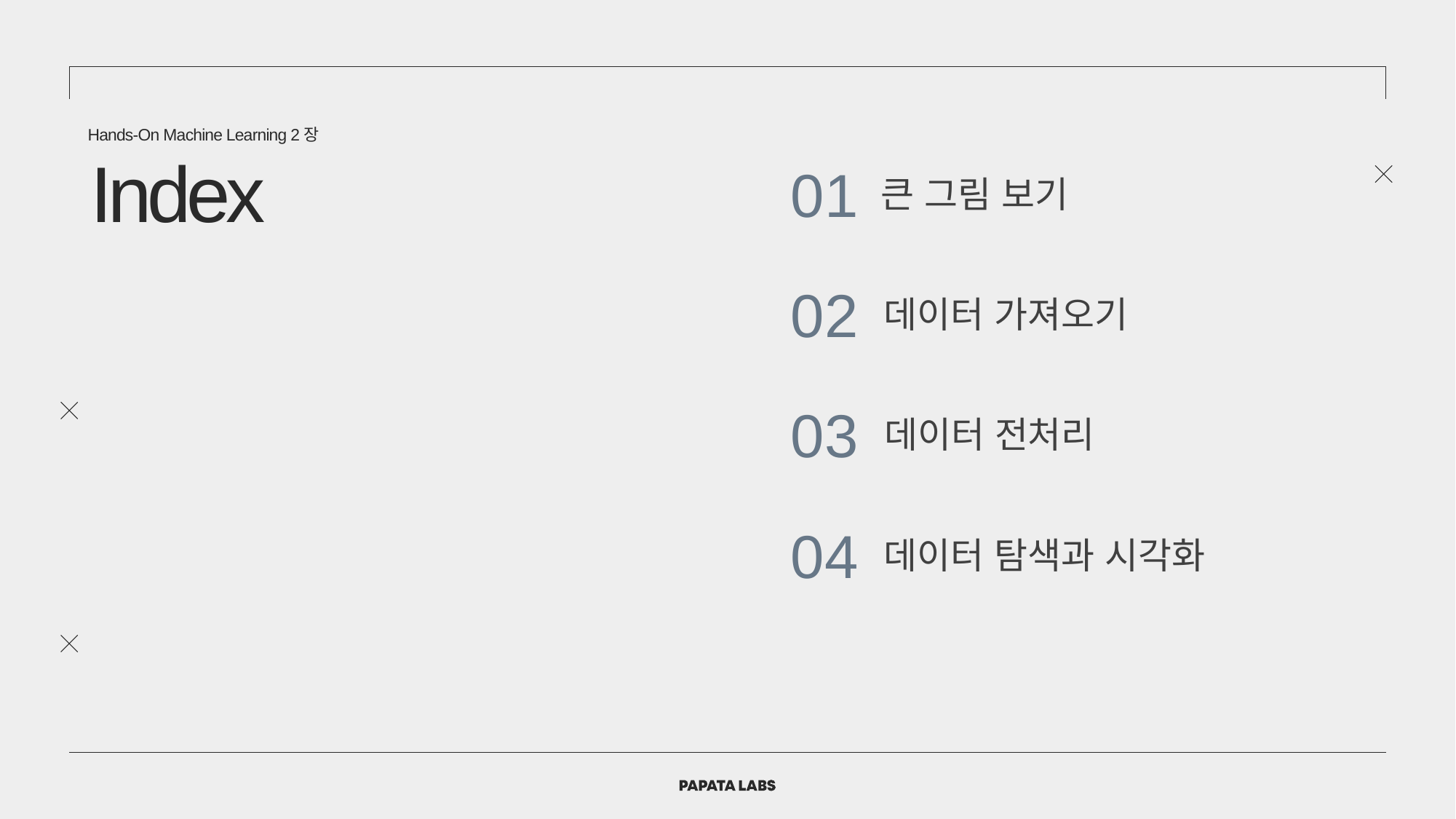

Hands-On Machine Learning 2장
Index
01
큰 그림 보기
02
데이터 가져오기
03
데이터 전처리
04
데이터 탐색과 시각화